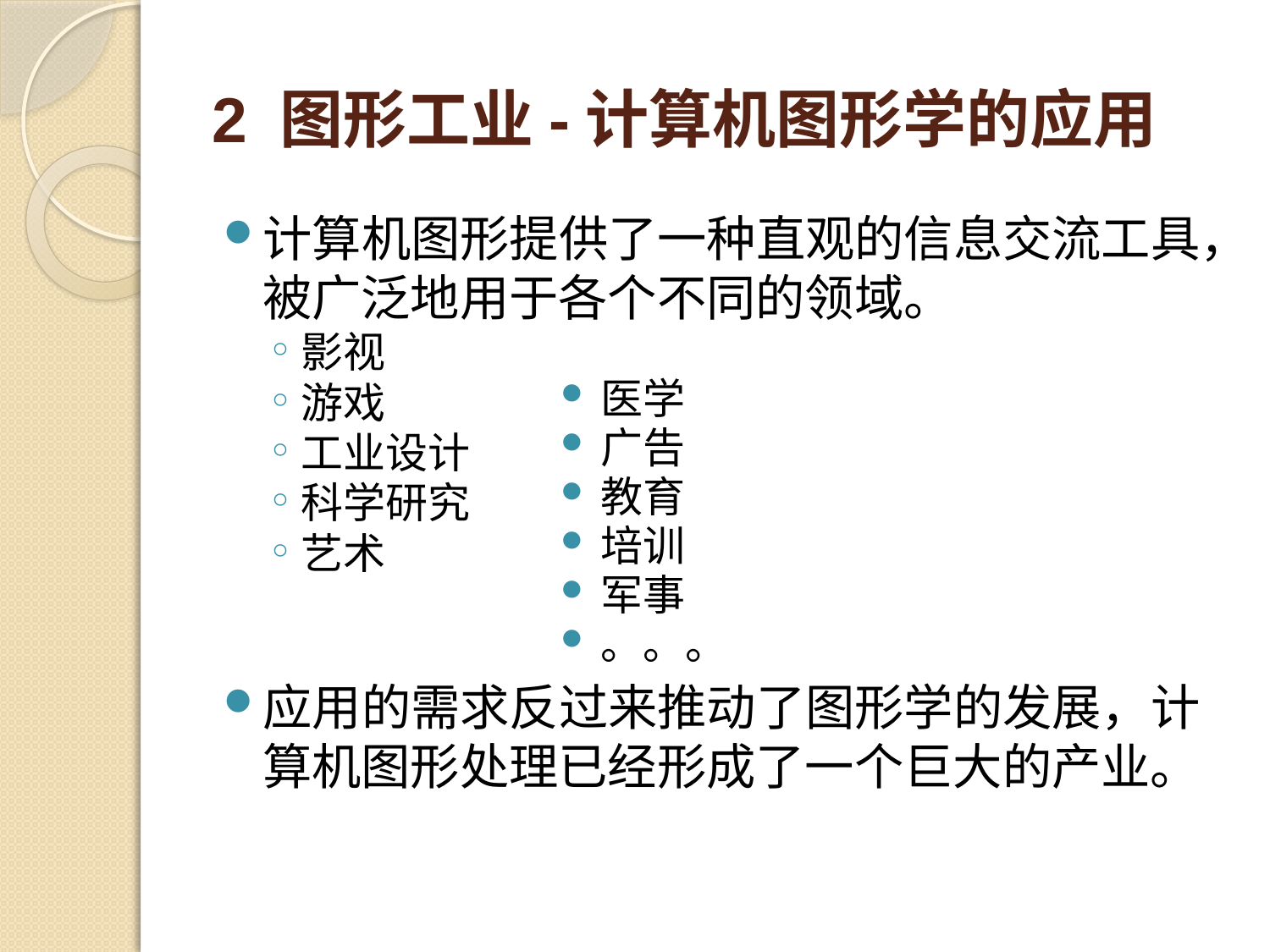

# 2 图形工业-计算机图形学的应用
计算机图形提供了一种直观的信息交流工具，被广泛地用于各个不同的领域。
影视
游戏
工业设计
科学研究
艺术

应用的需求反过来推动了图形学的发展，计算机图形处理已经形成了一个巨大的产业。
医学
广告
教育
培训
军事
。。。